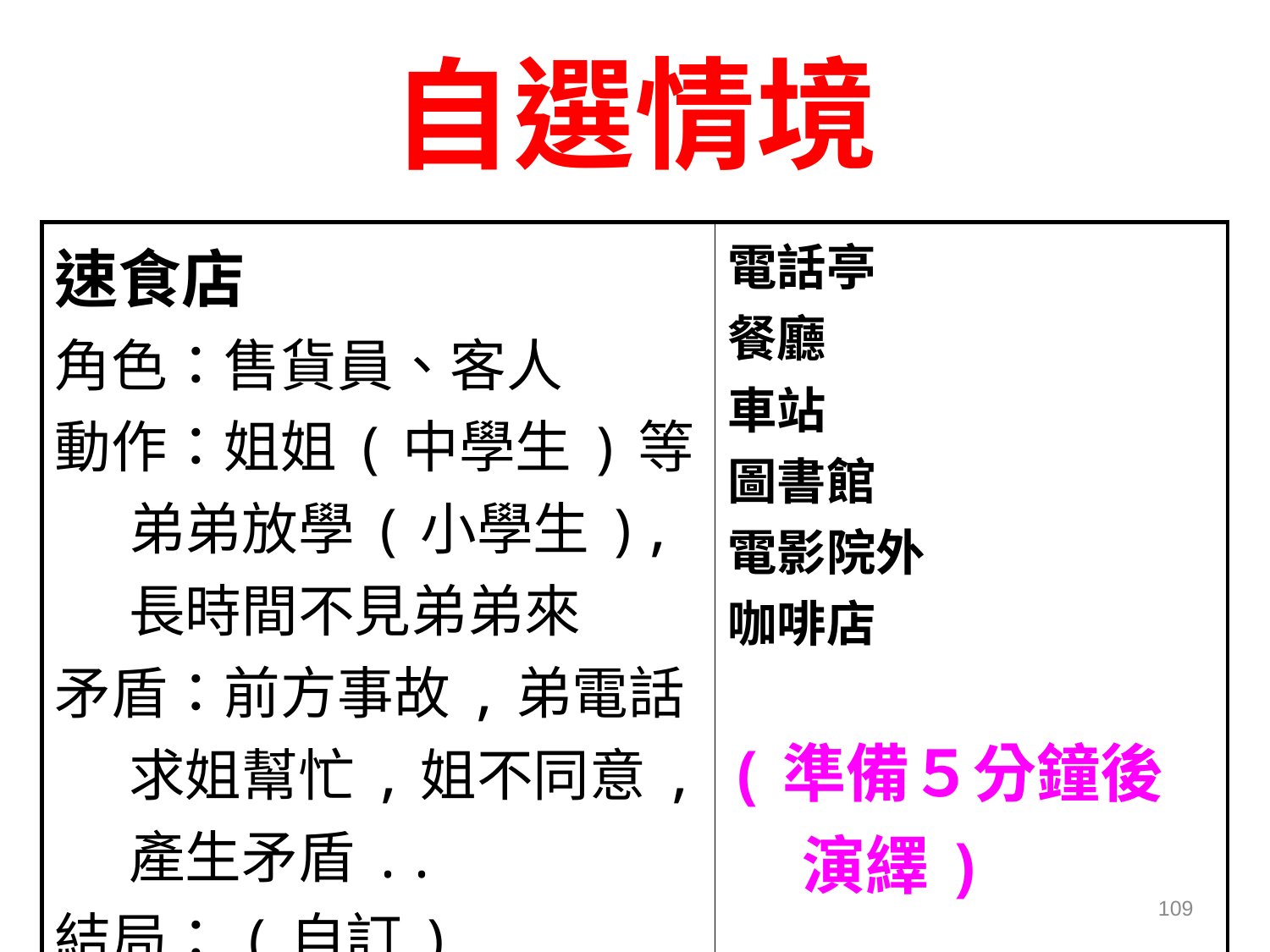

# 自選情境
| 速食店 角色：售貨員、客人 動作：姐姐(中學生)等弟弟放學(小學生),長時間不見弟弟來 矛盾：前方事故,弟電話求姐幫忙,姐不同意,產生矛盾.. 結局：(自訂) | 電話亭 餐廳 車站 圖書館 電影院外 咖啡店 (準備５分鐘後演繹) |
| --- | --- |
109